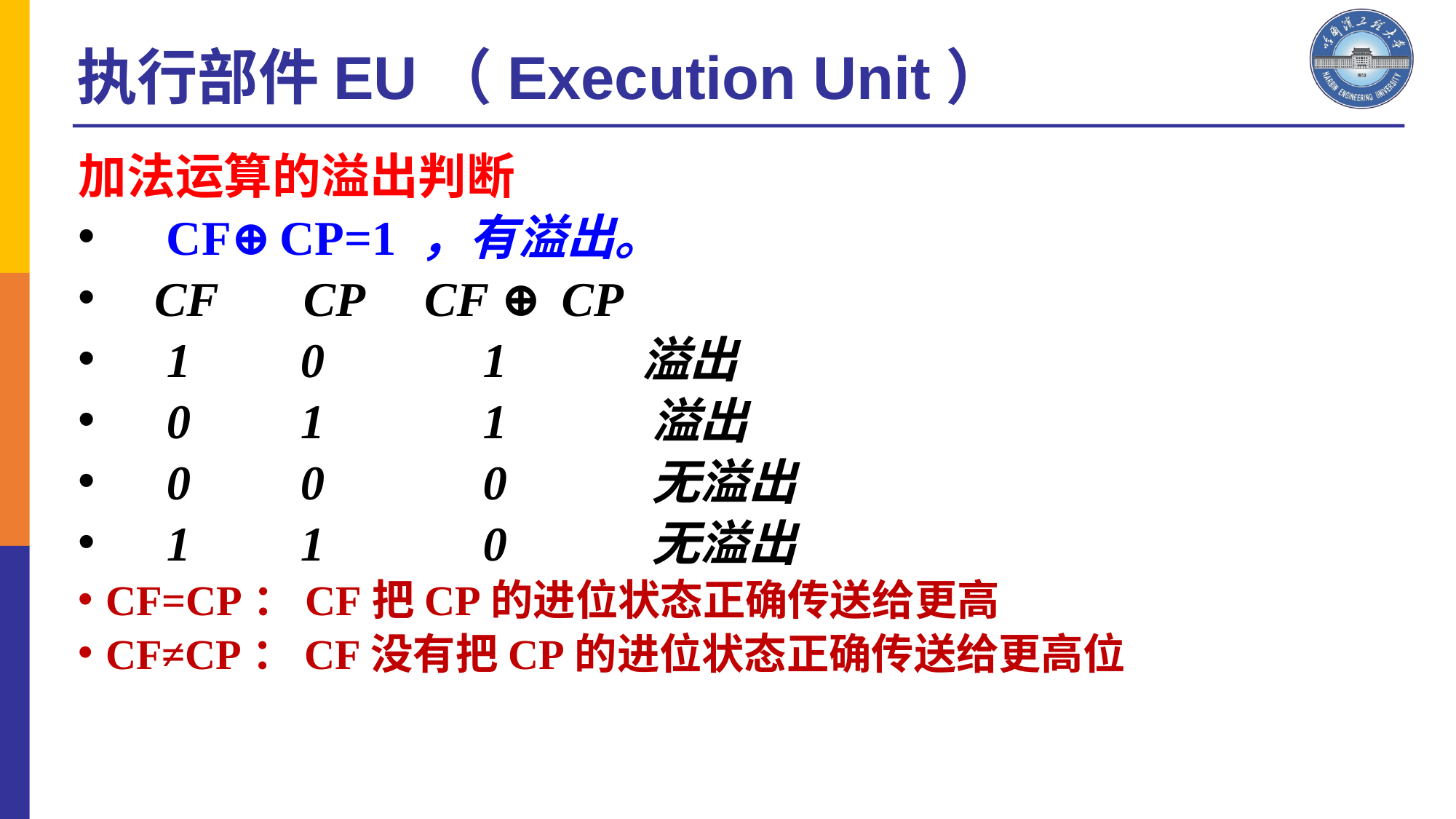

执行部件EU（Execution Unit）
加法运算的溢出判断
     CF⊕CP=1 ，有溢出。
    CF       CP     CF ⊕ CP
     1         0             1          溢出
     0         1             1		溢出
     0         0             0		无溢出
     1         1             0		无溢出
CF=CP：CF把CP的进位状态正确传送给更高
CF≠CP：CF没有把CP的进位状态正确传送给更高位